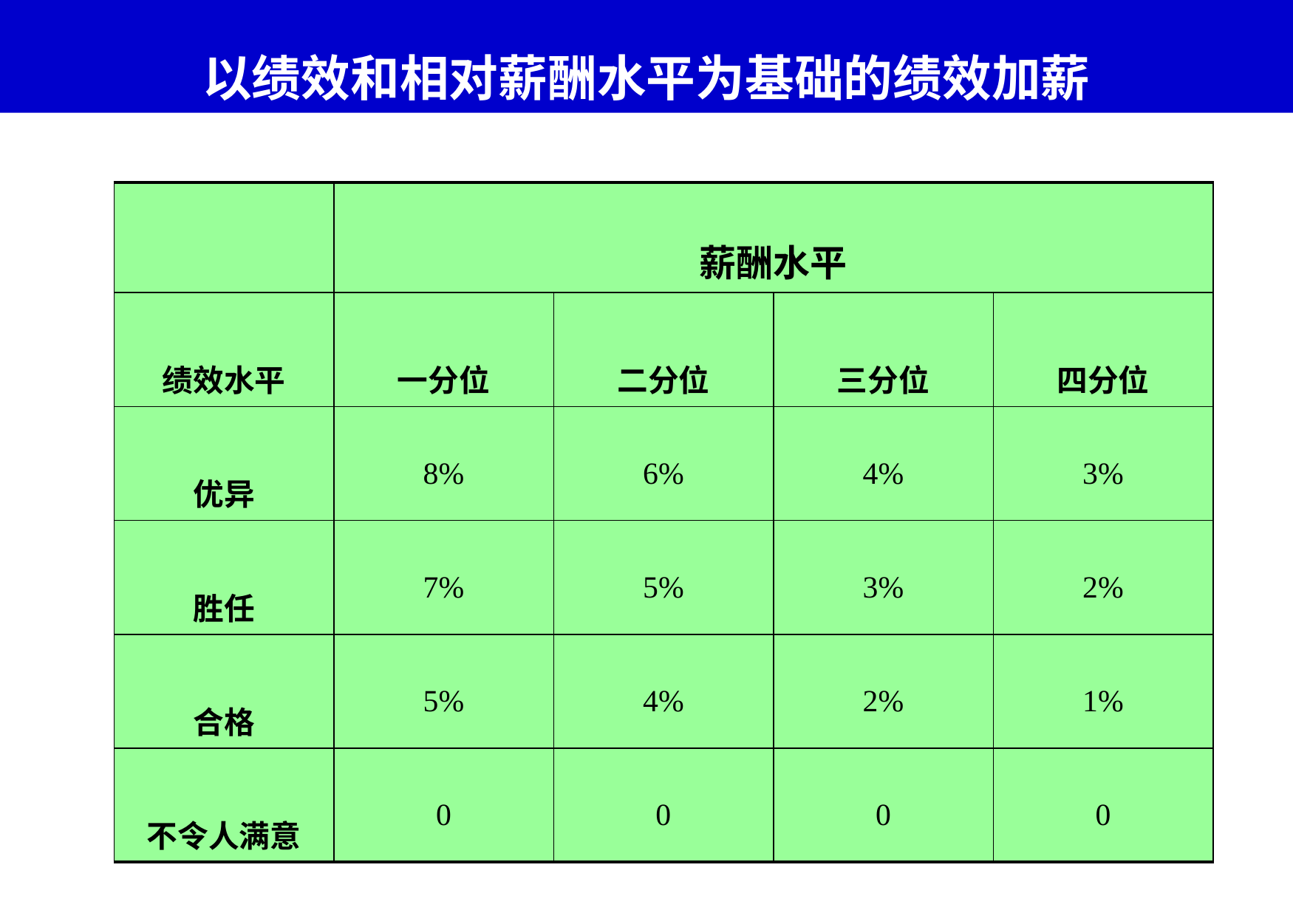

# 以绩效和相对薪酬水平为基础的绩效加薪
|  | 薪酬水平 |  |  |  |
| --- | --- | --- | --- | --- |
| 绩效水平 | 一分位 | 二分位 | 三分位 | 四分位 |
| 优异 | 8% | 6% | 4% | 3% |
| 胜任 | 7% | 5% | 3% | 2% |
| 合格 | 5% | 4% | 2% | 1% |
| 不令人满意 | 0 | 0 | 0 | 0 |